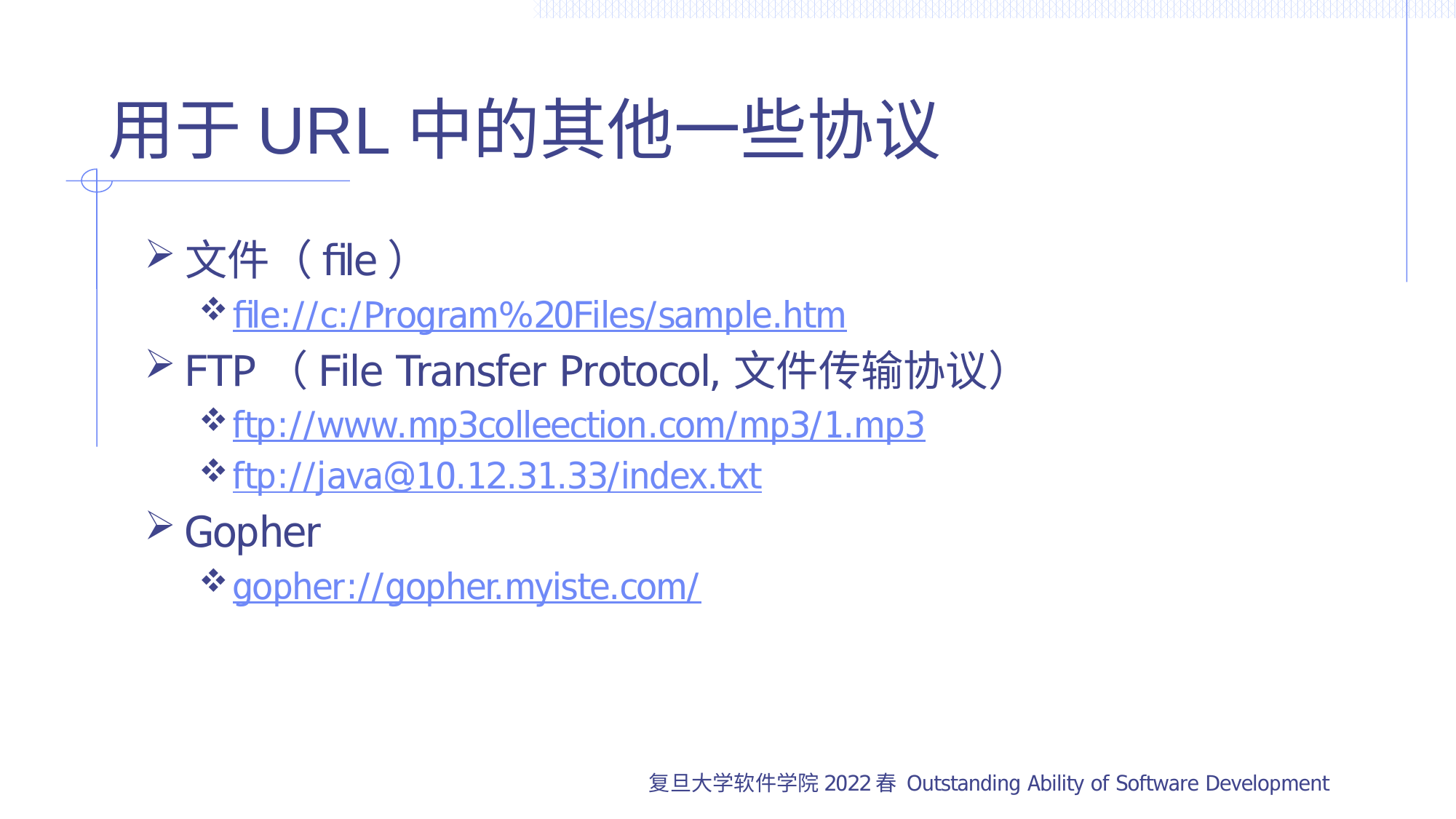

# 用于URL中的其他一些协议
文件（file）
file://c:/Program%20Files/sample.htm
FTP（File Transfer Protocol,文件传输协议）
ftp://www.mp3colleection.com/mp3/1.mp3
ftp://java@10.12.31.33/index.txt
Gopher
gopher://gopher.myiste.com/